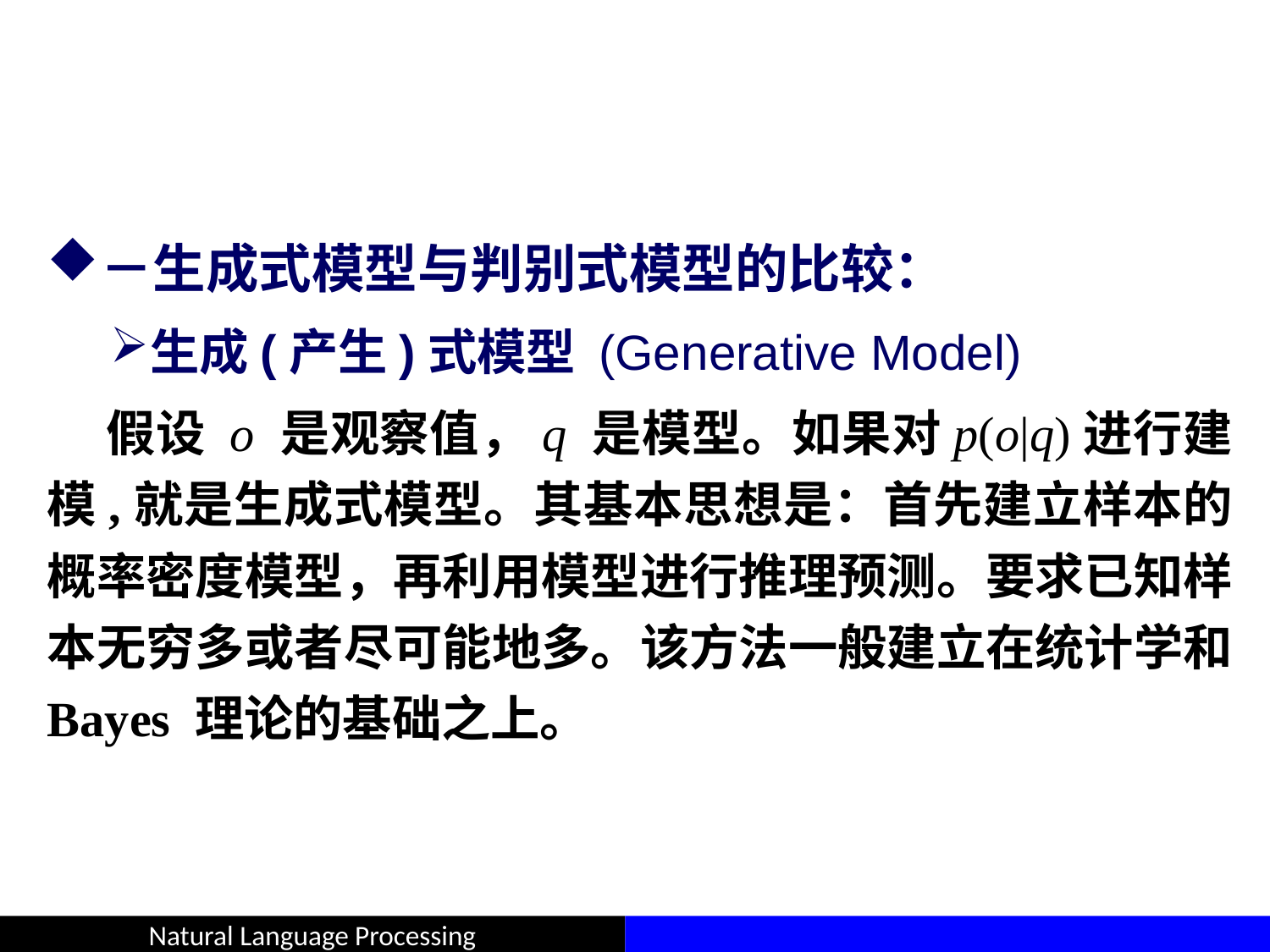

#
－生成式模型与判别式模型的比较：
生成(产生)式模型 (Generative Model)
    假设 o 是观察值，q 是模型。如果对p(o|q)进行建模,就是生成式模型。其基本思想是：首先建立样本的概率密度模型，再利用模型进行推理预测。要求已知样本无穷多或者尽可能地多。该方法一般建立在统计学和 Bayes 理论的基础之上。